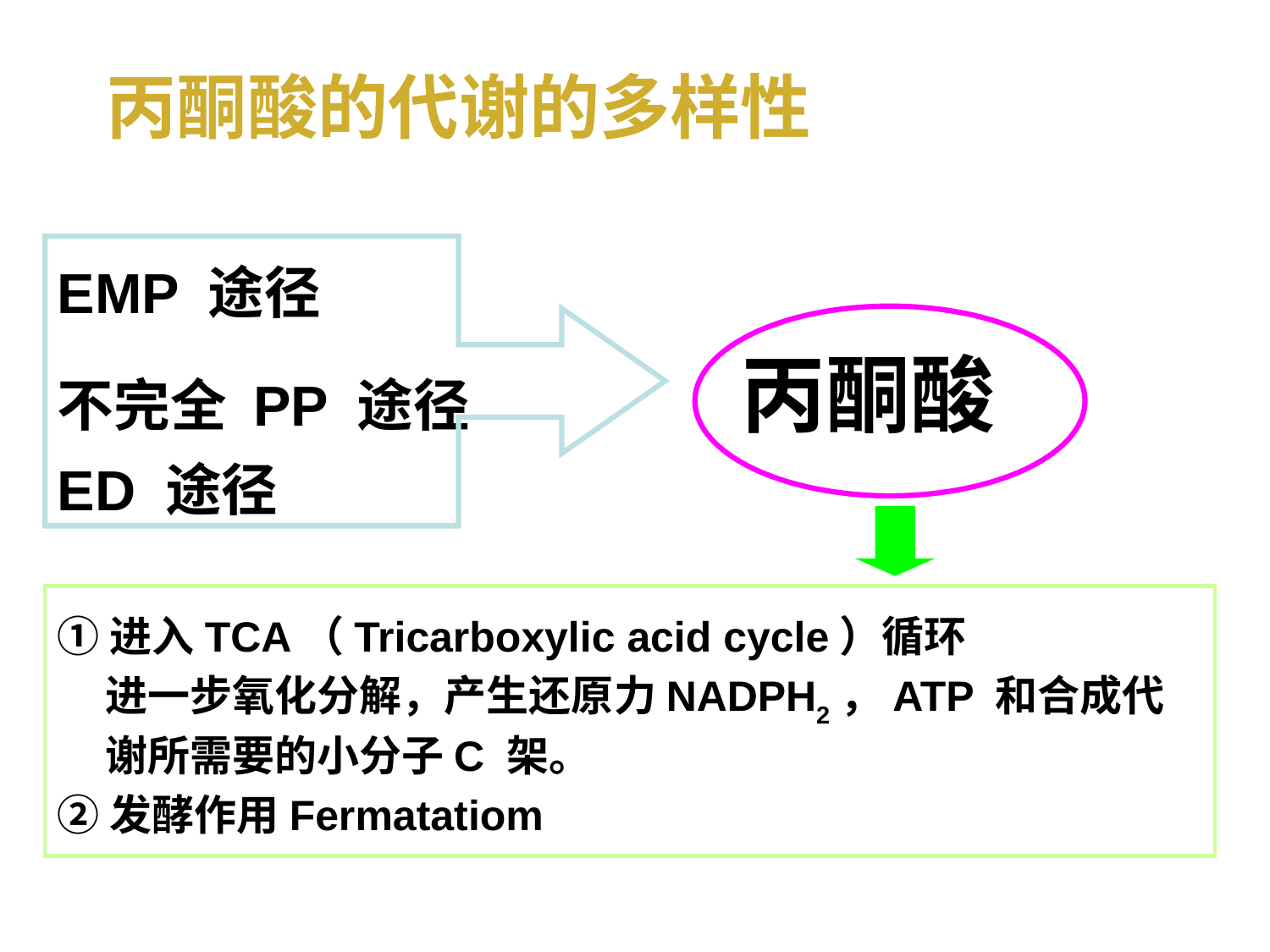

丙酮酸的代谢的多样性

EMP 途径
不完全 PP 途径                     丙酮酸
ED 途径

①进入TCA（Tricarboxylic acid cycle）循环
    进一步氧化分解，产生还原力NADPH2，ATP 和合成代谢所需要的小分子C 架。
②发酵作用Fermatatiom